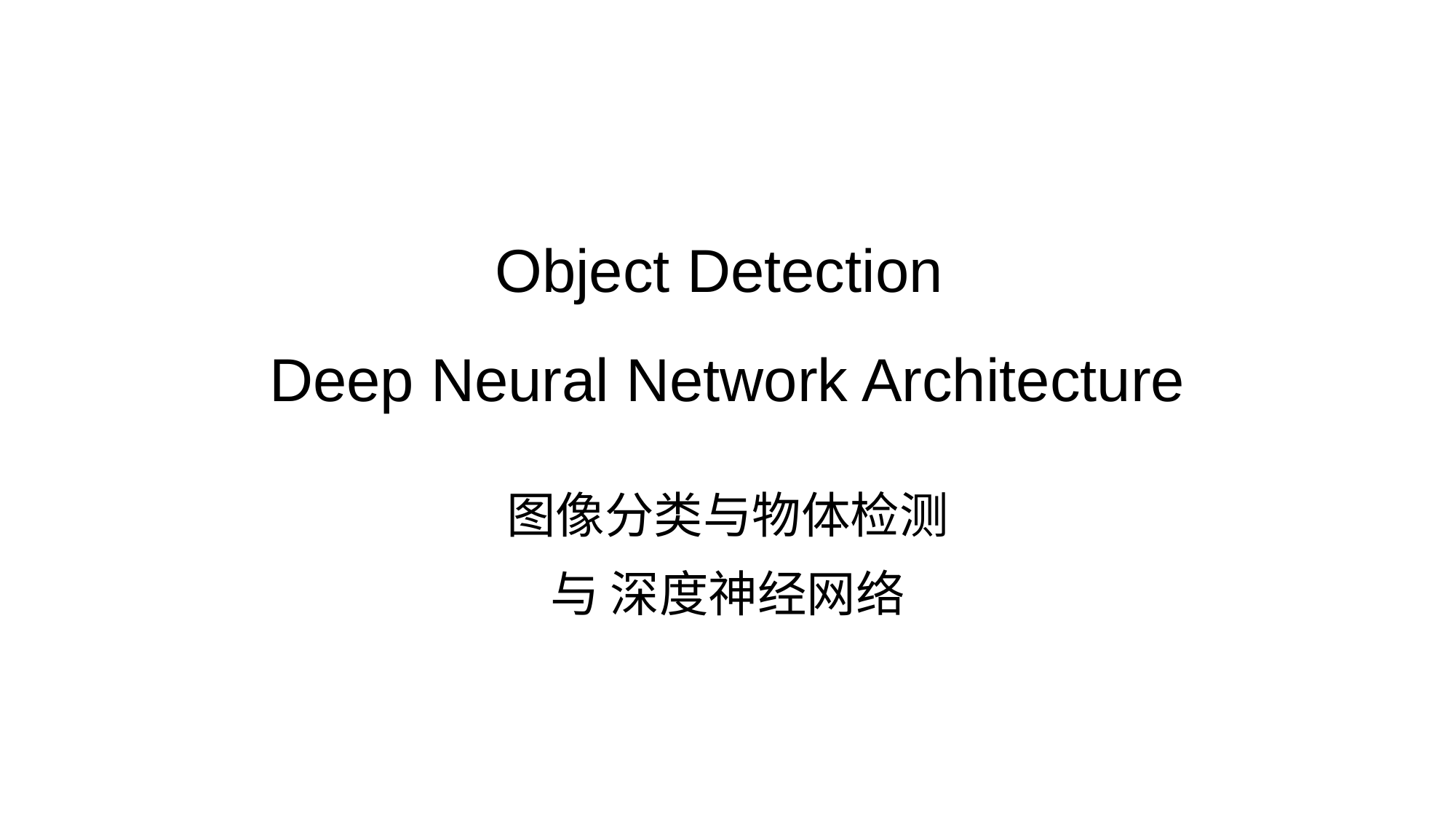

# Object Detection Deep Neural Network Architecture
图像分类与物体检测
与 深度神经网络